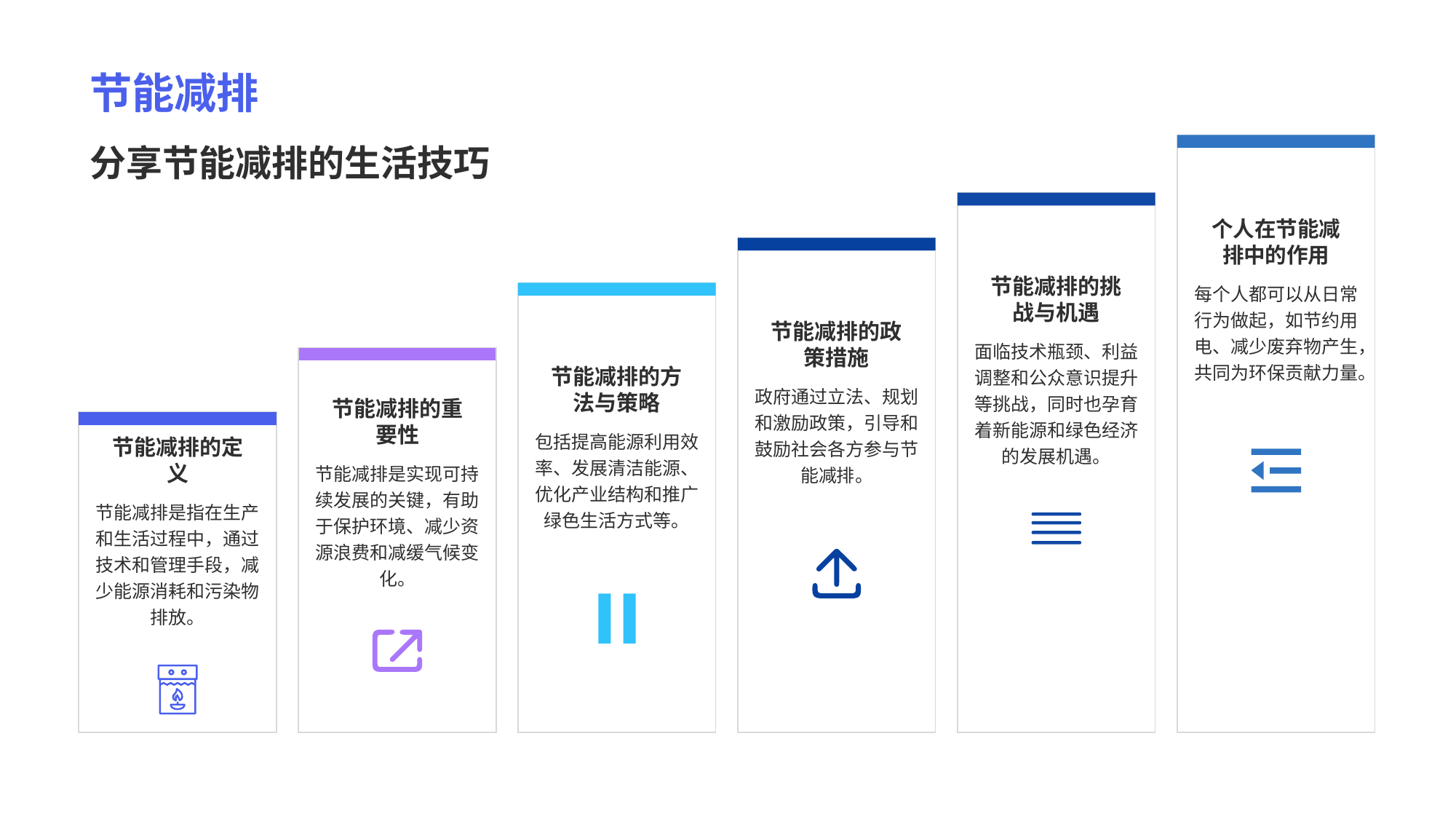

# 节能减排
分享节能减排的生活技巧

个人在节能减排中的作用
每个人都可以从日常行为做起，如节约用电、减少废弃物产生，共同为环保贡献力量。

节能减排的挑战与机遇
面临技术瓶颈、利益调整和公众意识提升等挑战，同时也孕育着新能源和绿色经济的发展机遇。

节能减排的政策措施
政府通过立法、规划和激励政策，引导和鼓励社会各方参与节能减排。

节能减排的方法与策略
包括提高能源利用效率、发展清洁能源、优化产业结构和推广绿色生活方式等。

节能减排的重要性
节能减排是实现可持续发展的关键，有助于保护环境、减少资源浪费和减缓气候变化。

节能减排的定义
节能减排是指在生产和生活过程中，通过技术和管理手段，减少能源消耗和污染物排放。